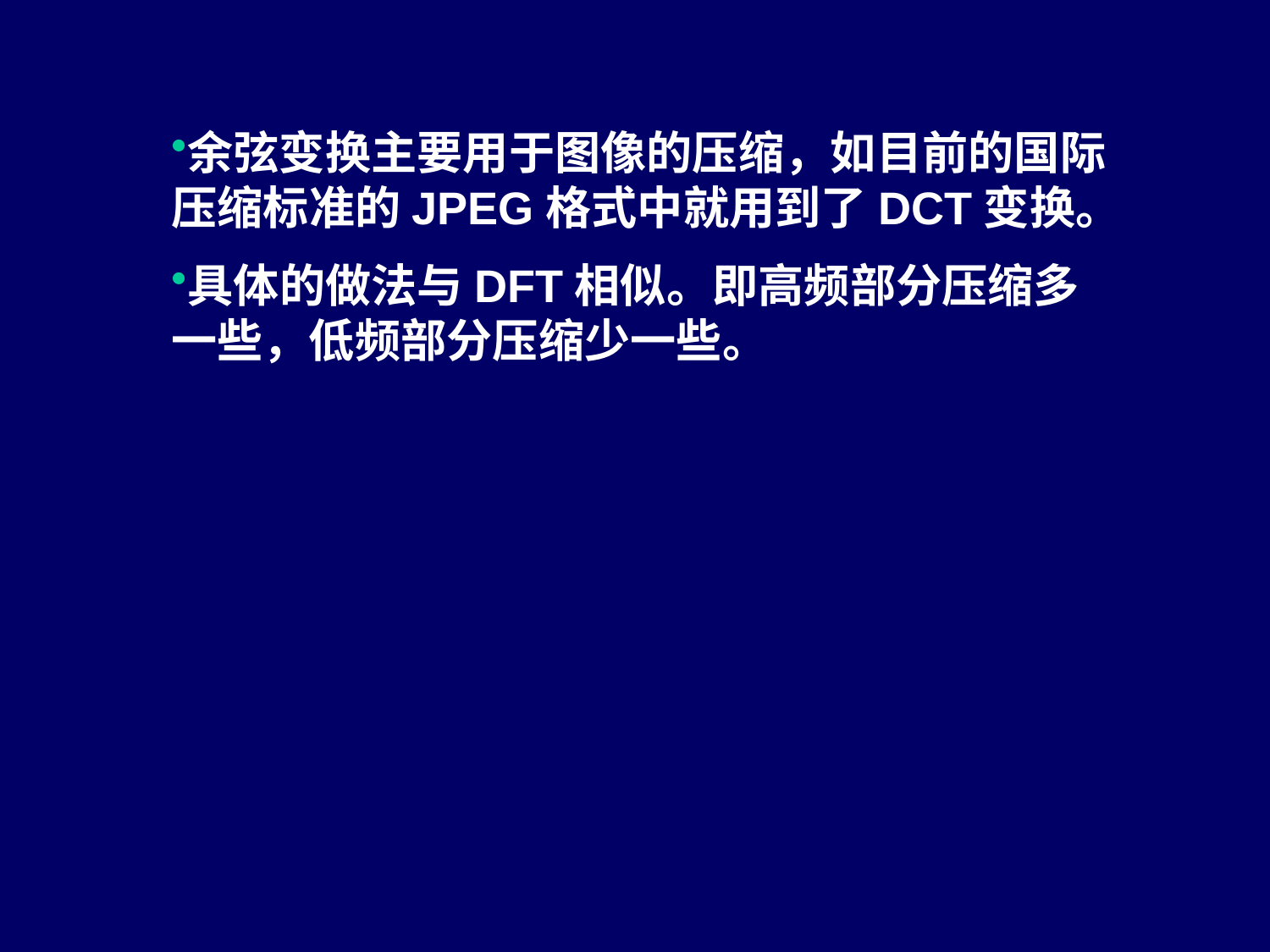

余弦变换主要用于图像的压缩，如目前的国际压缩标准的JPEG格式中就用到了DCT变换。
具体的做法与DFT相似。即高频部分压缩多一些，低频部分压缩少一些。